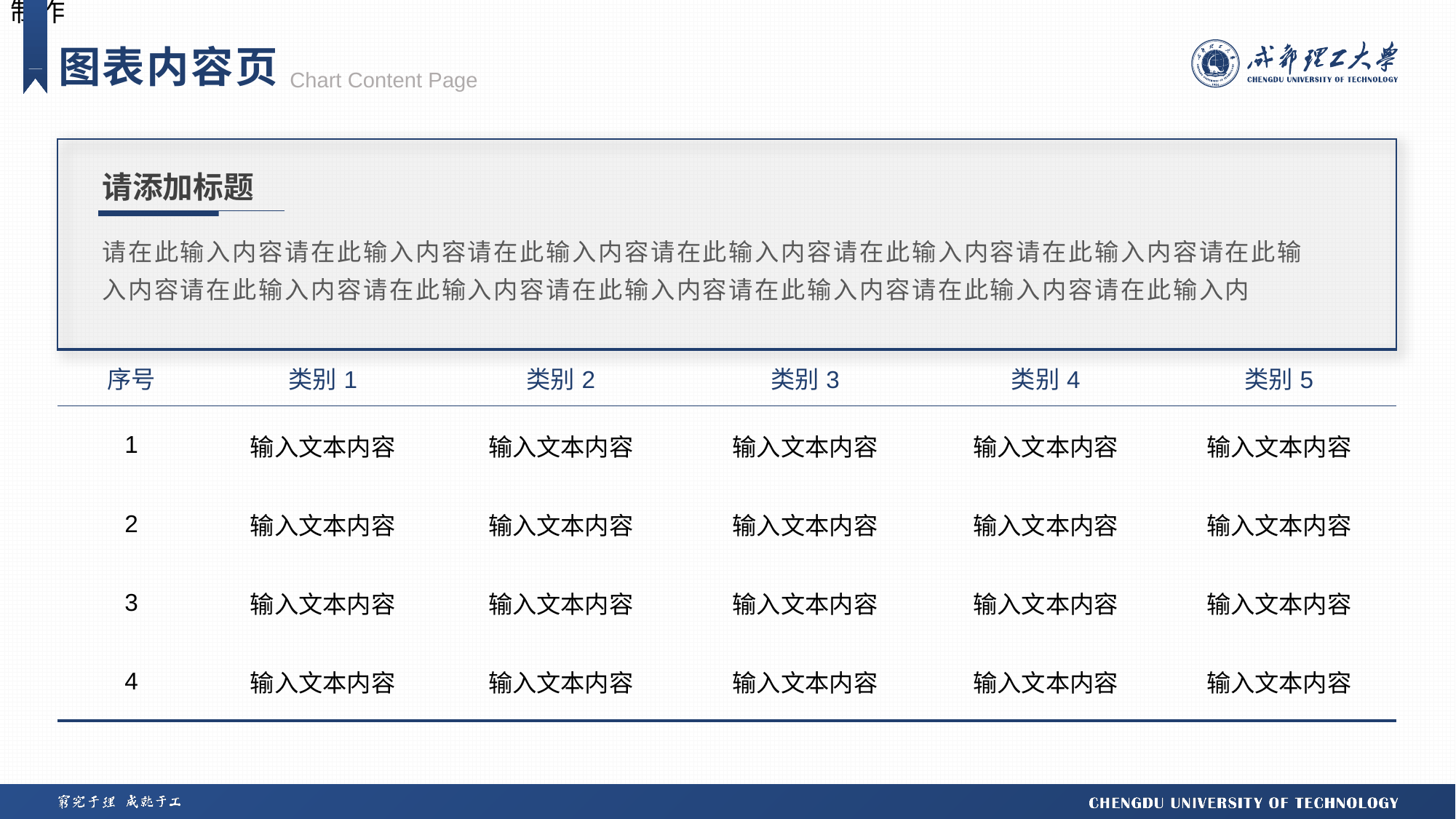

图表内容页
Chart Content Page

请添加标题

请在此输入内容请在此输入内容请在此输入内容请在此输入内容请在此输入内容请在此输入内容请在此输入内容请在此输入内容请在此输入内容请在此输入内容请在此输入内容请在此输入内容请在此输入内
| 序号 | 类别1 | 类别2 | 类别3 | 类别4 | 类别5 |
| --- | --- | --- | --- | --- | --- |
| 1 | 输入文本内容 | 输入文本内容 | 输入文本内容 | 输入文本内容 | 输入文本内容 |
| 2 | 输入文本内容 | 输入文本内容 | 输入文本内容 | 输入文本内容 | 输入文本内容 |
| 3 | 输入文本内容 | 输入文本内容 | 输入文本内容 | 输入文本内容 | 输入文本内容 |
| 4 | 输入文本内容 | 输入文本内容 | 输入文本内容 | 输入文本内容 | 输入文本内容 |